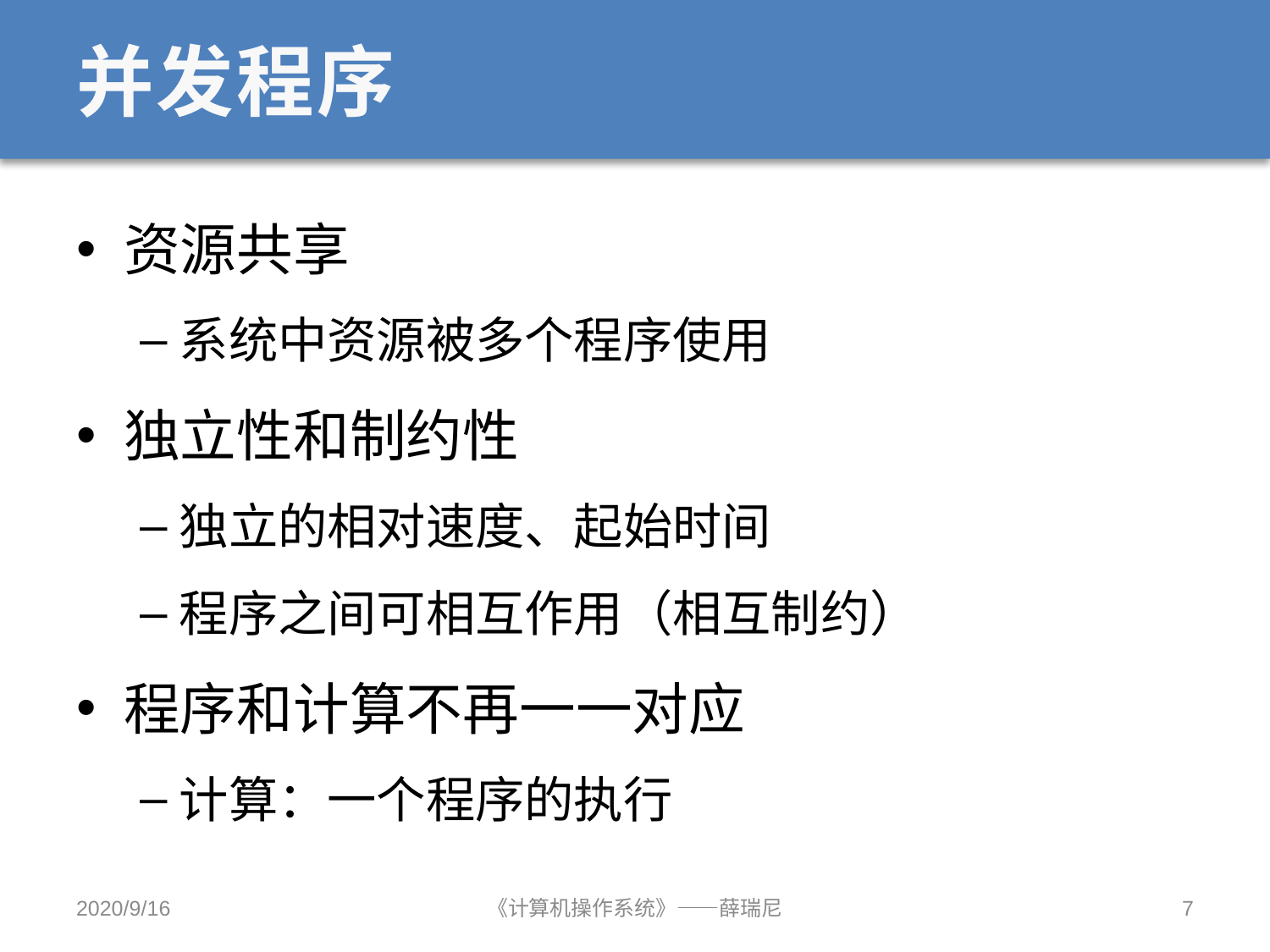

# 并发程序
资源共享
系统中资源被多个程序使用
独立性和制约性
独立的相对速度、起始时间
程序之间可相互作用（相互制约）
程序和计算不再一一对应
计算：一个程序的执行
2020/9/16
《计算机操作系统》——薛瑞尼
7